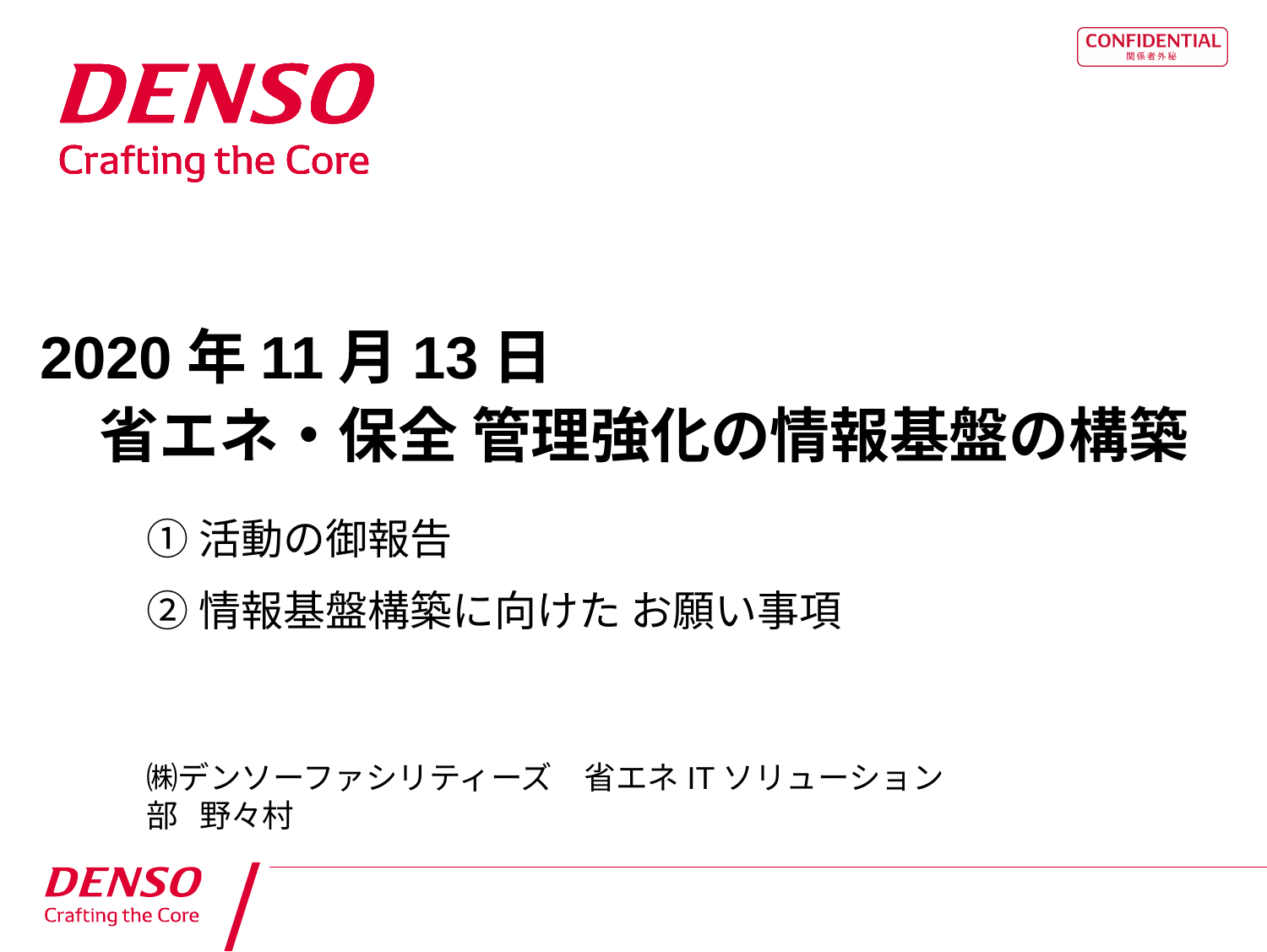

# 2020年11月13日 　省エネ・保全 管理強化の情報基盤の構築
①活動の御報告
②情報基盤構築に向けた お願い事項
㈱デンソーファシリティーズ　省エネITソリューション部   野々村